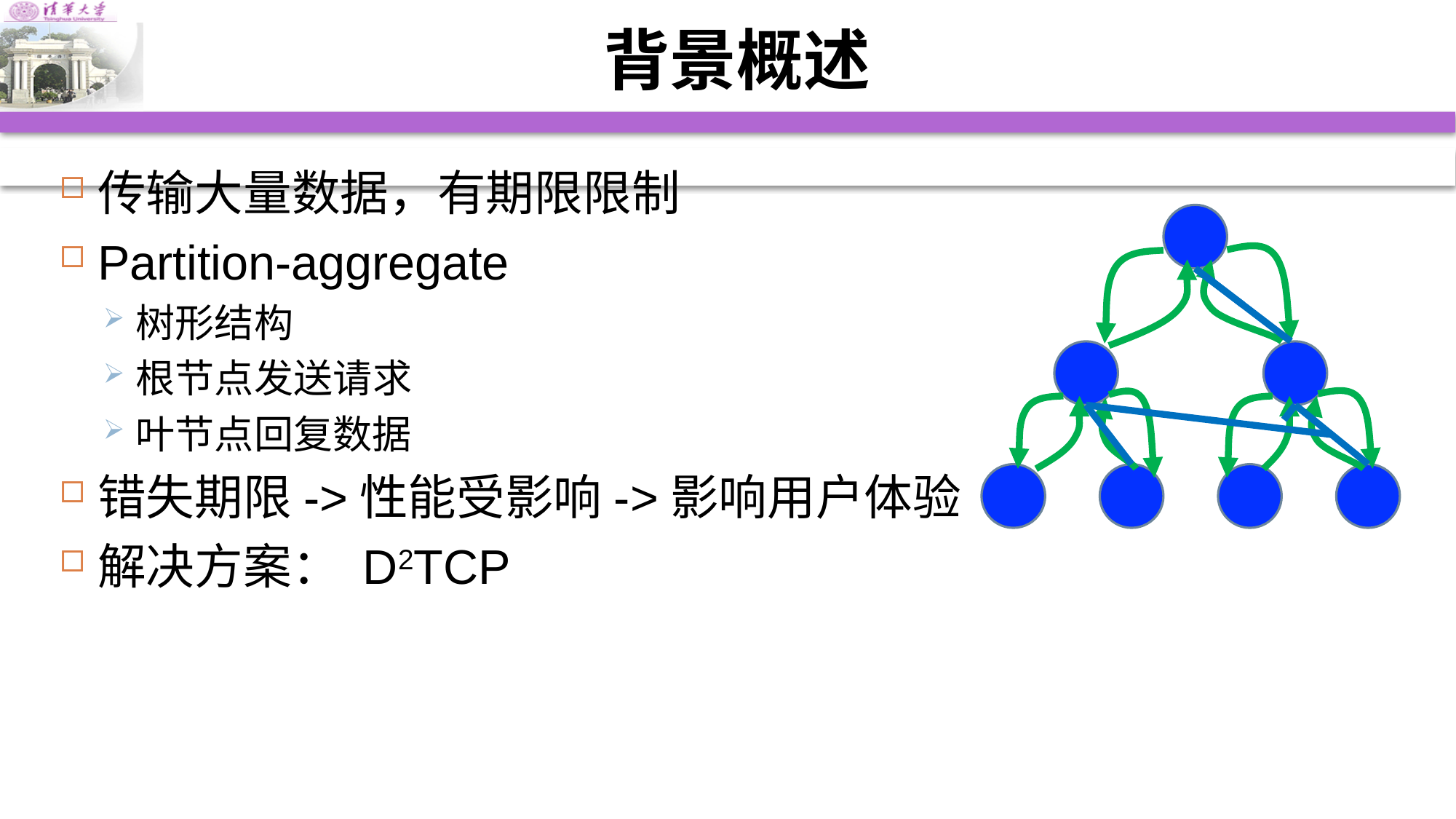

# 背景概述
传输大量数据，有期限限制
Partition-aggregate
树形结构
根节点发送请求
叶节点回复数据
错失期限->性能受影响->影响用户体验
解决方案： D2TCP